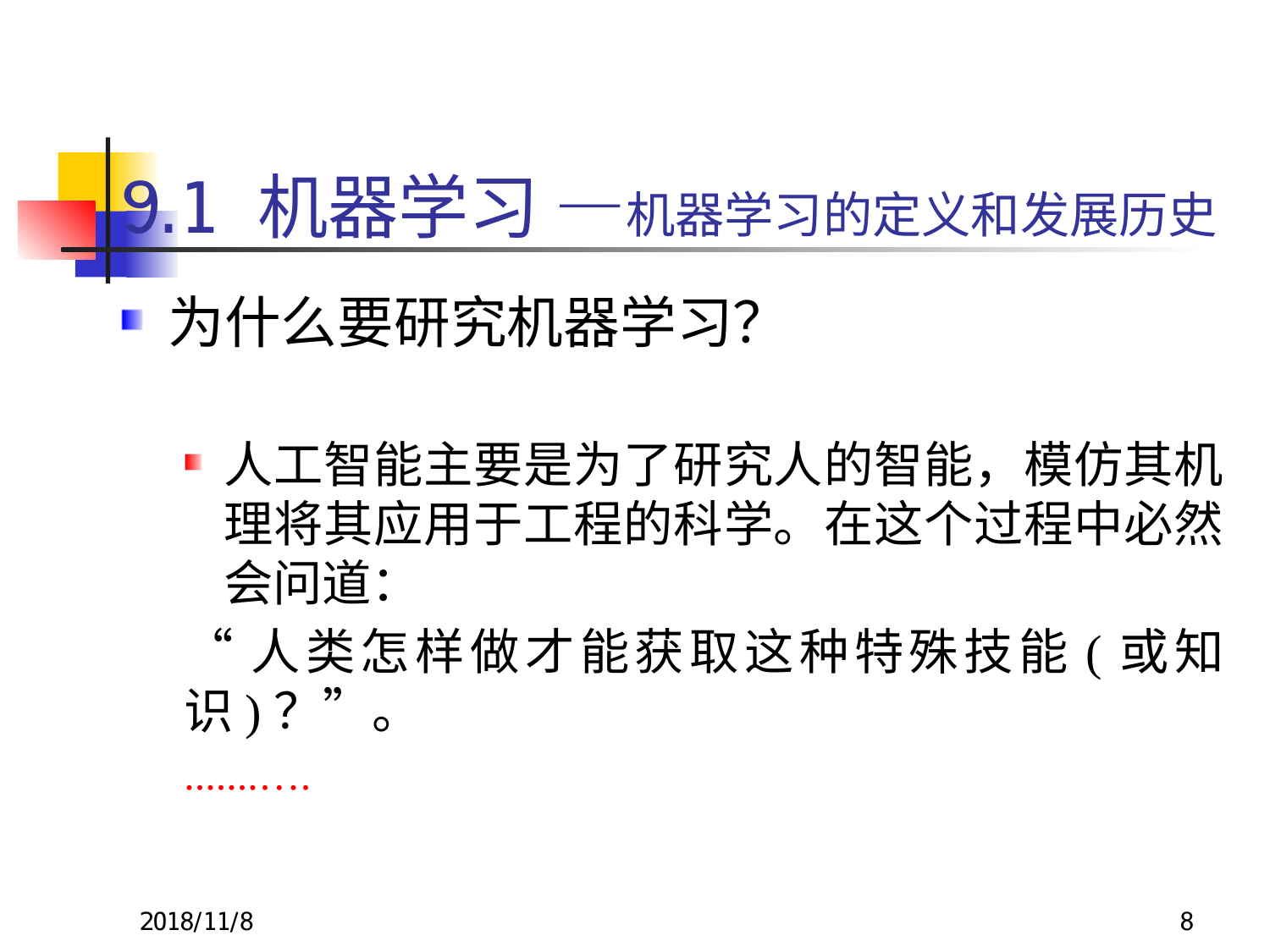

9.1 机器学习 —机器学习的定义和发展历史
为什么要研究机器学习？

人工智能主要是为了研究人的智能，模仿其机理将其应用于工程的科学。在这个过程中必然会问道：
“人类怎样做才能获取这种特殊技能(或知识)？”。
.......….
2018/11/8
8